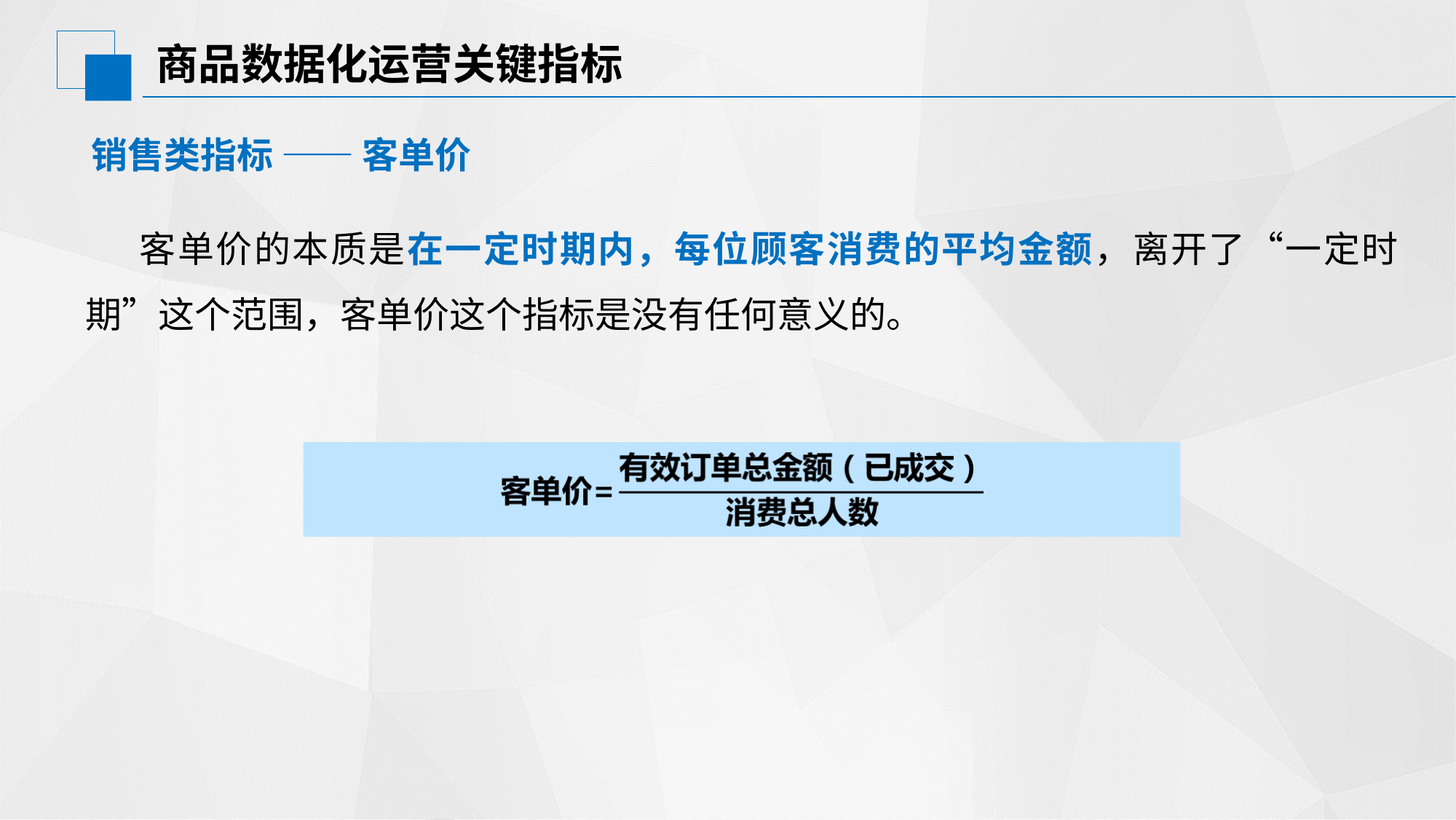

# 商品数据化运营关键指标
销售类指标 —— 客单价
客单价的本质是在一定时期内，每位顾客消费的平均金额，离开了“一定时期”这个范围，客单价这个指标是没有任何意义的。